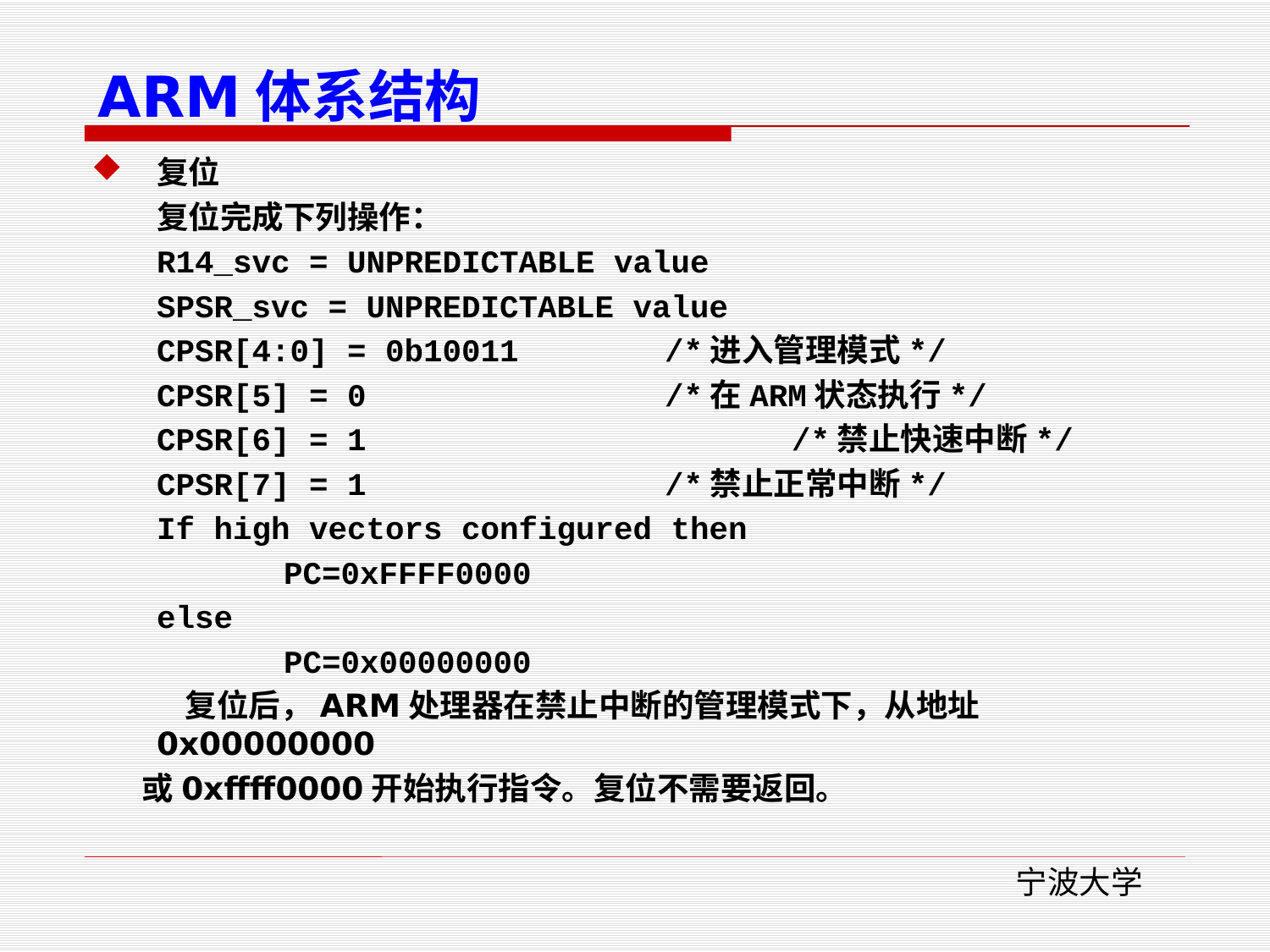

ARM体系结构
复位
	复位完成下列操作：
	R14_svc = UNPREDICTABLE value
	SPSR_svc = UNPREDICTABLE value
	CPSR[4:0] = 0b10011		/*进入管理模式*/
	CPSR[5] = 0			/*在ARM状态执行*/
	CPSR[6] = 1   			/*禁止快速中断*/
	CPSR[7] = 1 			/*禁止正常中断*/
	If high vectors configured then
		PC=0xFFFF0000
	else
		PC=0x00000000
            复位后，ARM处理器在禁止中断的管理模式下，从地址0x00000000
      或0xffff0000开始执行指令。复位不需要返回。